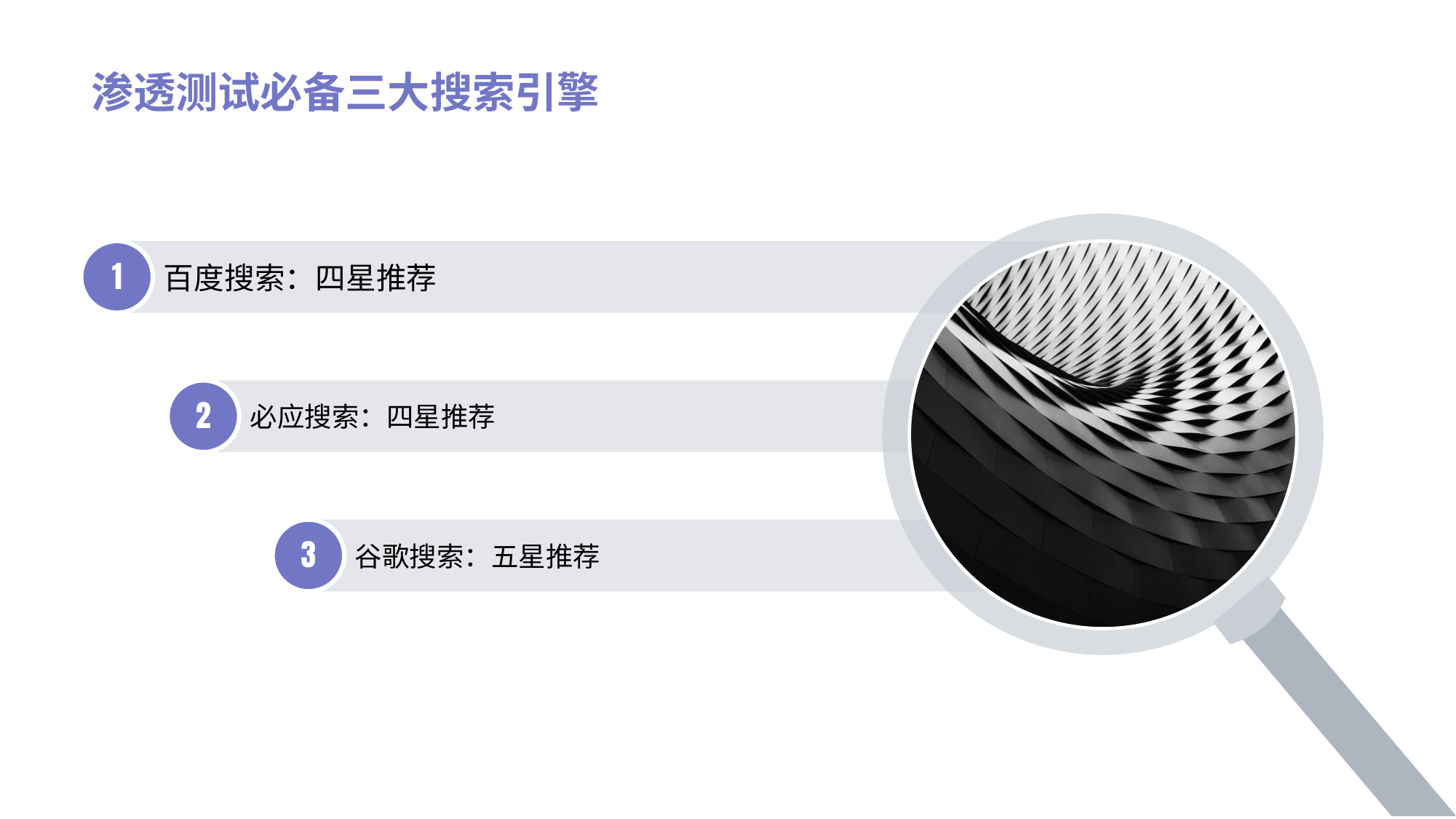

# 渗透测试必备三大搜索引擎

1

百度搜索：四星推荐
2

必应搜索：四星推荐
3

谷歌搜索：五星推荐
13